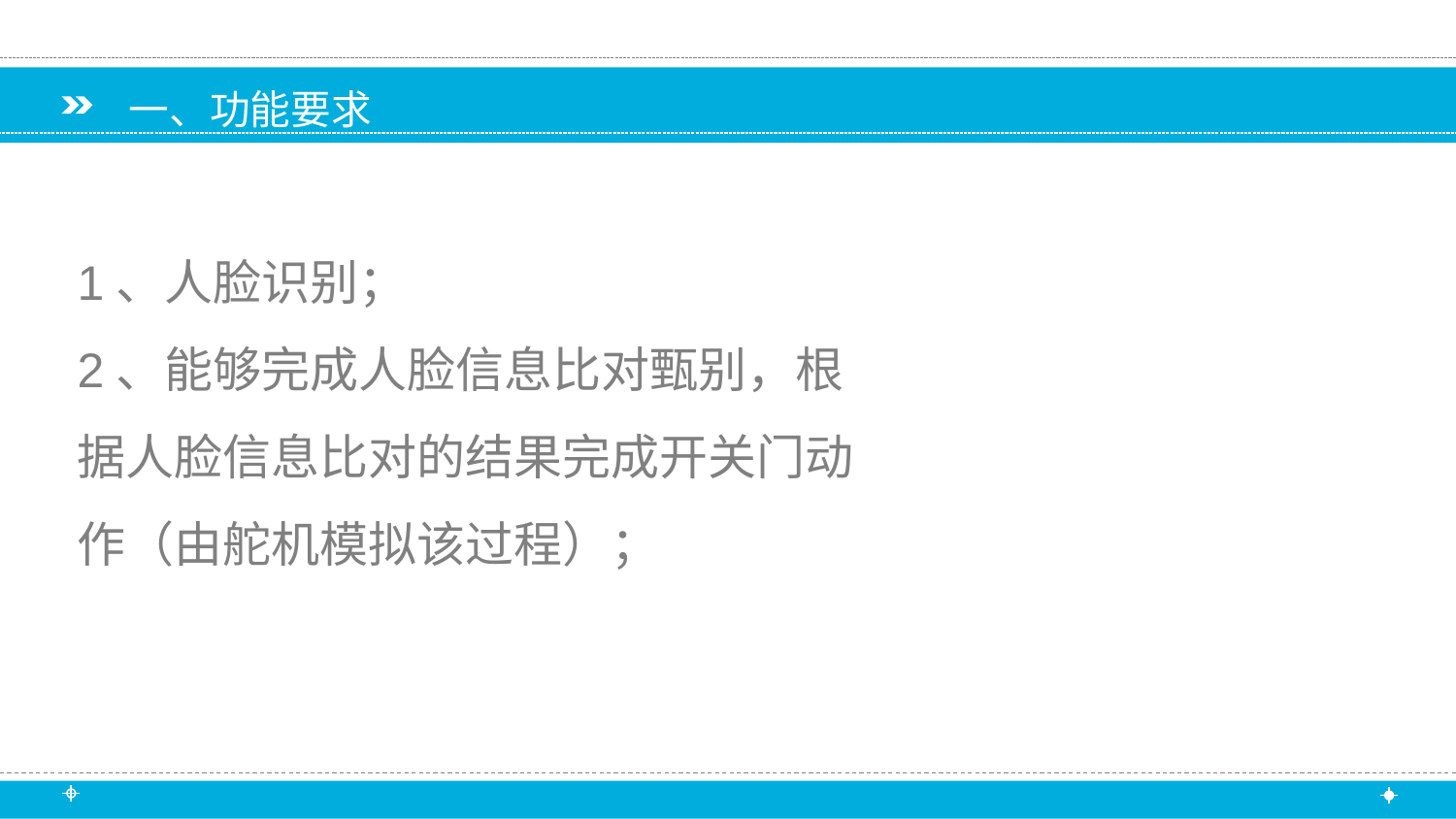

一、功能要求

1、人脸识别；
2、能够完成人脸信息比对甄别，根据人脸信息比对的结果完成开关门动作（由舵机模拟该过程）；